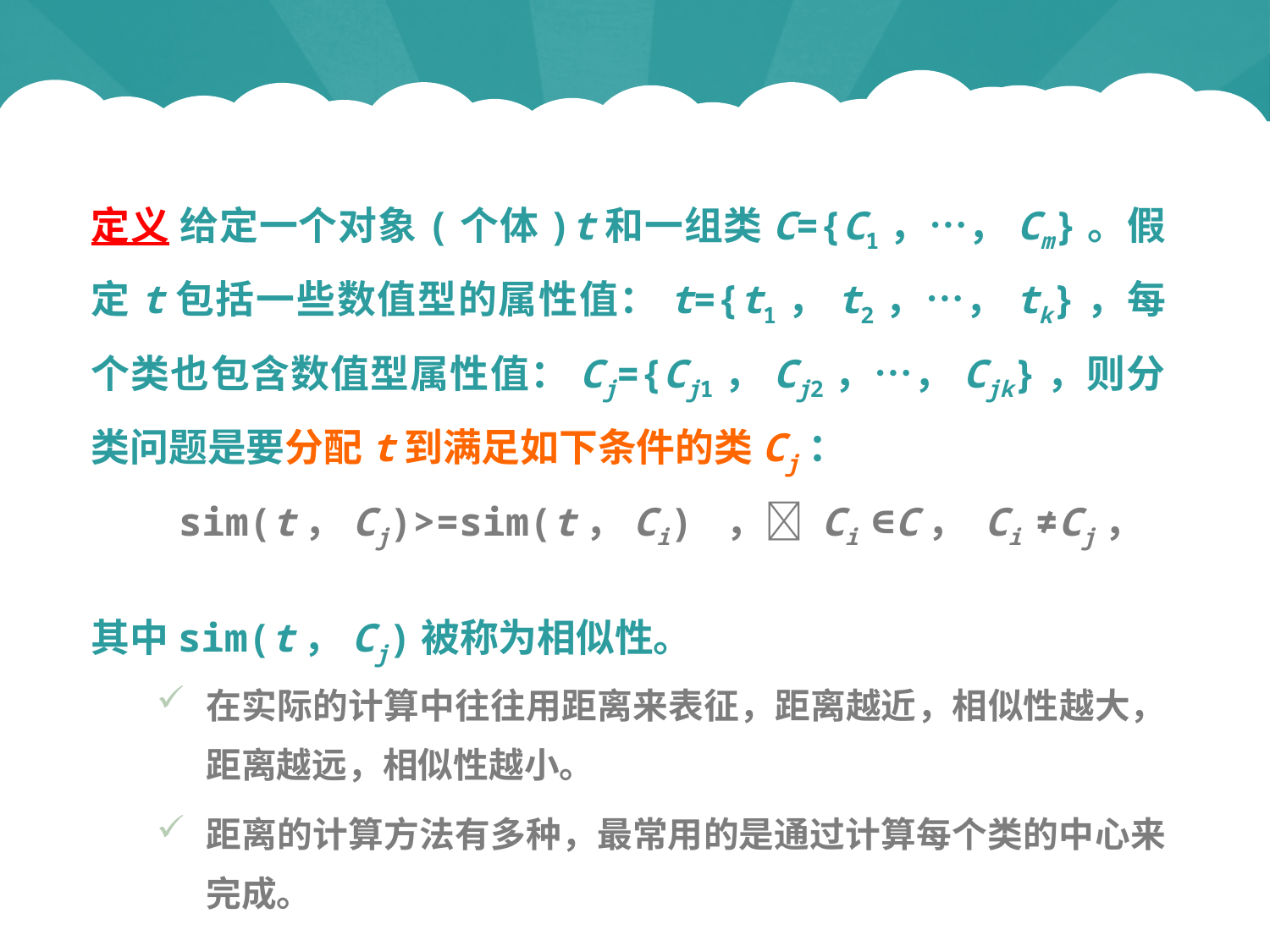

#
定义 给定一个对象(个体)t和一组类C={C1，…，Cm}。假定t包括一些数值型的属性值：t={t1，t2，…，tk}，每个类也包含数值型属性值：Cj={Cj1，Cj2，…，Cjk}，则分类问题是要分配t到满足如下条件的类Cj：
sim(t，Cj)>=sim(t，Ci) ，∀ Ci ∈C， Ci ≠Cj，
其中sim(t，Cj)被称为相似性。
在实际的计算中往往用距离来表征，距离越近，相似性越大，距离越远，相似性越小。
距离的计算方法有多种，最常用的是通过计算每个类的中心来完成。